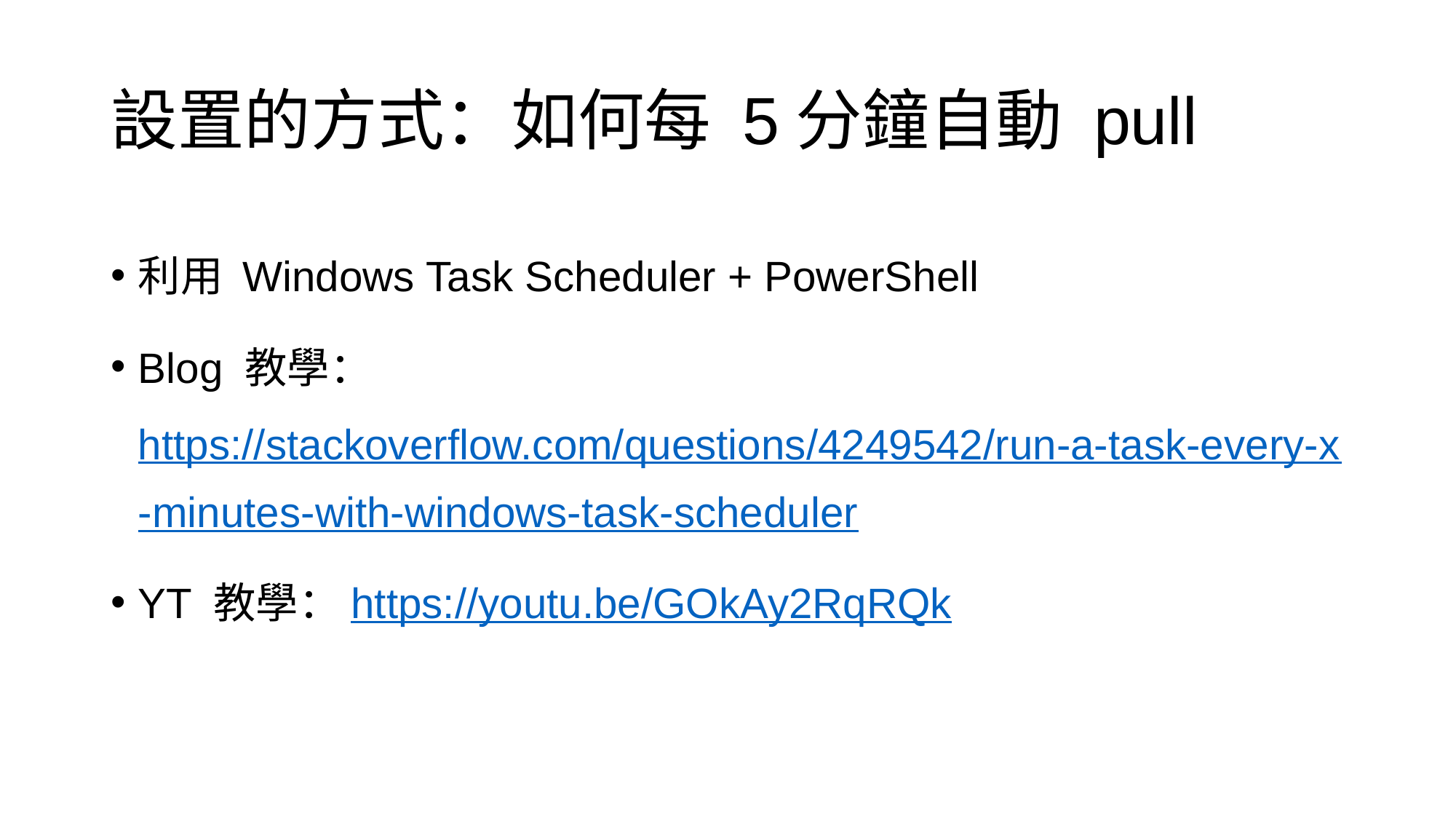

# 設置的方式：如何每 5分鐘自動 pull
利用 Windows Task Scheduler + PowerShell
Blog 教學：https://stackoverflow.com/questions/4249542/run-a-task-every-x-minutes-with-windows-task-scheduler
YT 教學：https://youtu.be/GOkAy2RqRQk